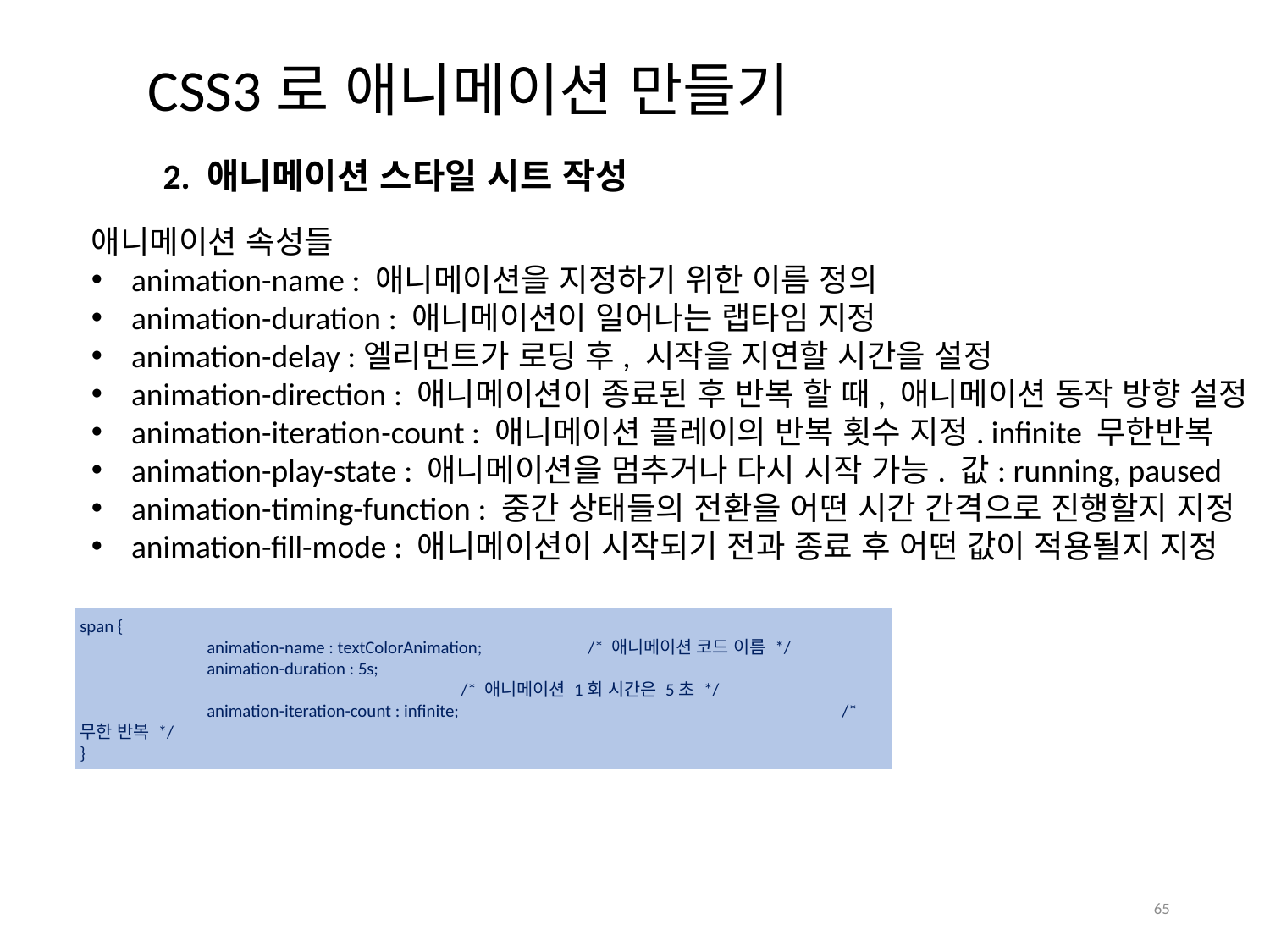

# CSS3로 애니메이션 만들기
2. 애니메이션 스타일 시트 작성

애니메이션 속성들
animation-name : 애니메이션을 지정하기 위한 이름 정의
animation-duration : 애니메이션이 일어나는 랩타임 지정
animation-delay :엘리먼트가 로딩 후, 시작을 지연할 시간을 설정
animation-direction : 애니메이션이 종료된 후 반복 할 때, 애니메이션 동작 방향 설정
animation-iteration-count : 애니메이션 플레이의 반복 횟수 지정. infinite 무한반복
animation-play-state : 애니메이션을 멈추거나 다시 시작 가능. 값: running, paused
animation-timing-function : 중간 상태들의 전환을 어떤 시간 간격으로 진행할지 지정
animation-fill-mode : 애니메이션이 시작되기 전과 종료 후 어떤 값이 적용될지 지정
span {
	animation-name : textColorAnimation; 	/* 애니메이션 코드 이름 */
	animation-duration : 5s; 							/* 애니메이션 1회 시간은 5초 */
	animation-iteration-count : infinite; 			/* 무한 반복 */
}
65